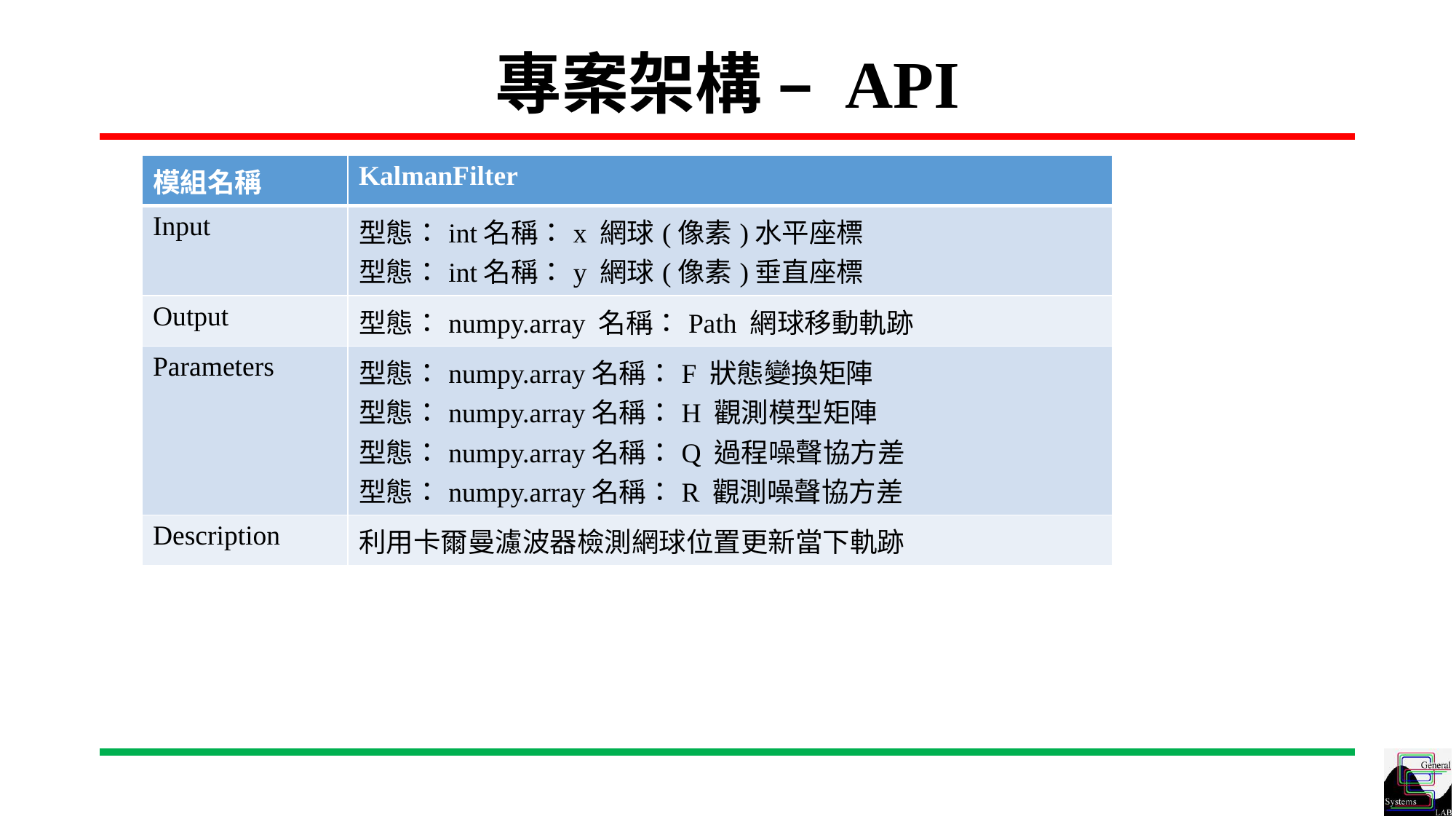

# 專案架構 – API
| 模組名稱 | KalmanFilter |
| --- | --- |
| Input | 型態：int名稱：x 網球(像素)水平座標 型態：int名稱：y 網球(像素)垂直座標 |
| Output | 型態：numpy.array 名稱：Path 網球移動軌跡 |
| Parameters | 型態：numpy.array名稱：F 狀態變換矩陣 型態：numpy.array名稱：H 觀測模型矩陣 型態：numpy.array名稱：Q 過程噪聲協方差 型態：numpy.array名稱：R 觀測噪聲協方差 |
| Description | 利用卡爾曼濾波器檢測網球位置更新當下軌跡 |